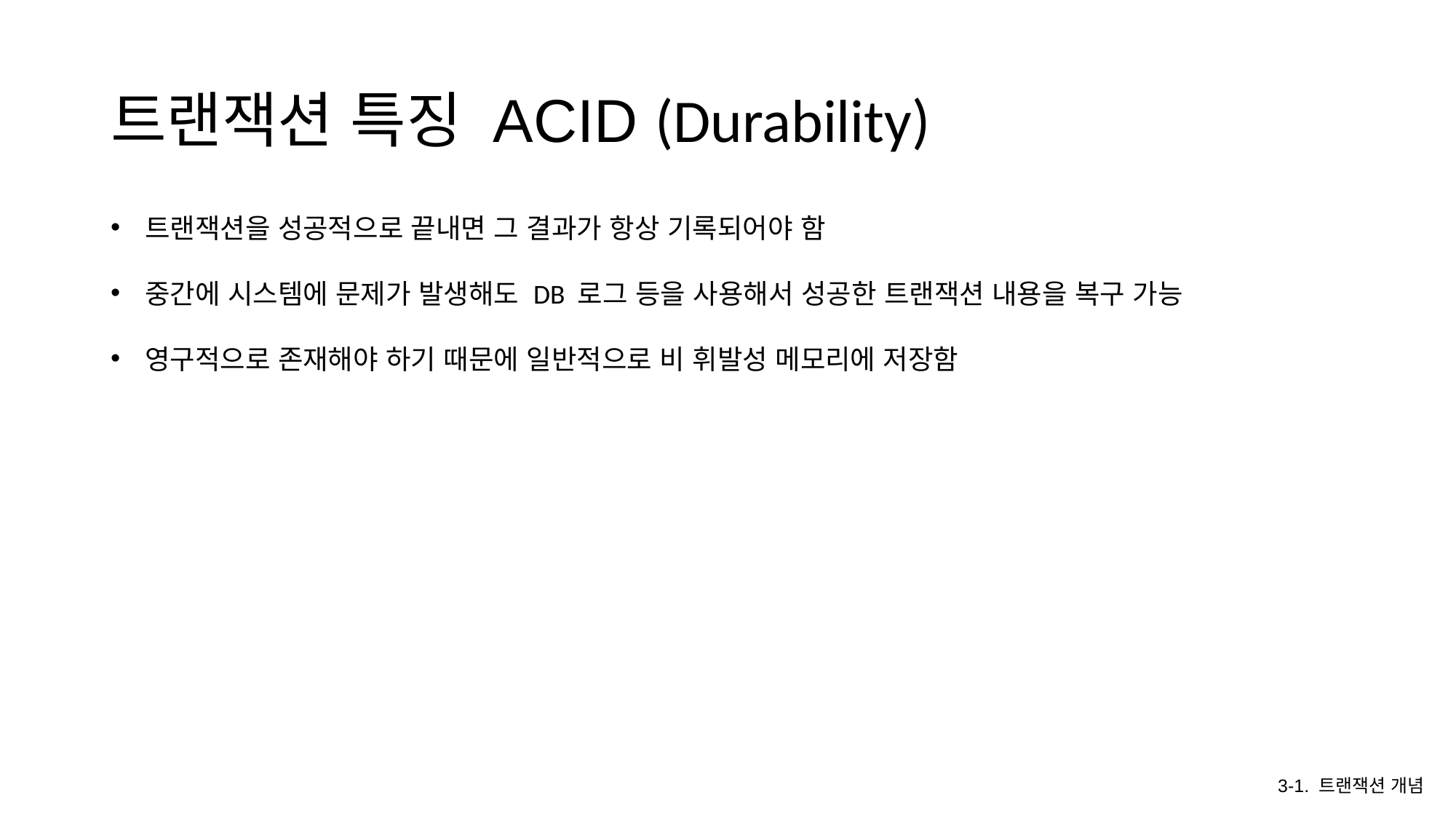

# 트랜잭션 특징 ACID (Durability)
트랜잭션을 성공적으로 끝내면 그 결과가 항상 기록되어야 함

중간에 시스템에 문제가 발생해도 DB 로그 등을 사용해서 성공한 트랜잭션 내용을 복구 가능

영구적으로 존재해야 하기 때문에 일반적으로 비 휘발성 메모리에 저장함
3-1. 트랜잭션 개념